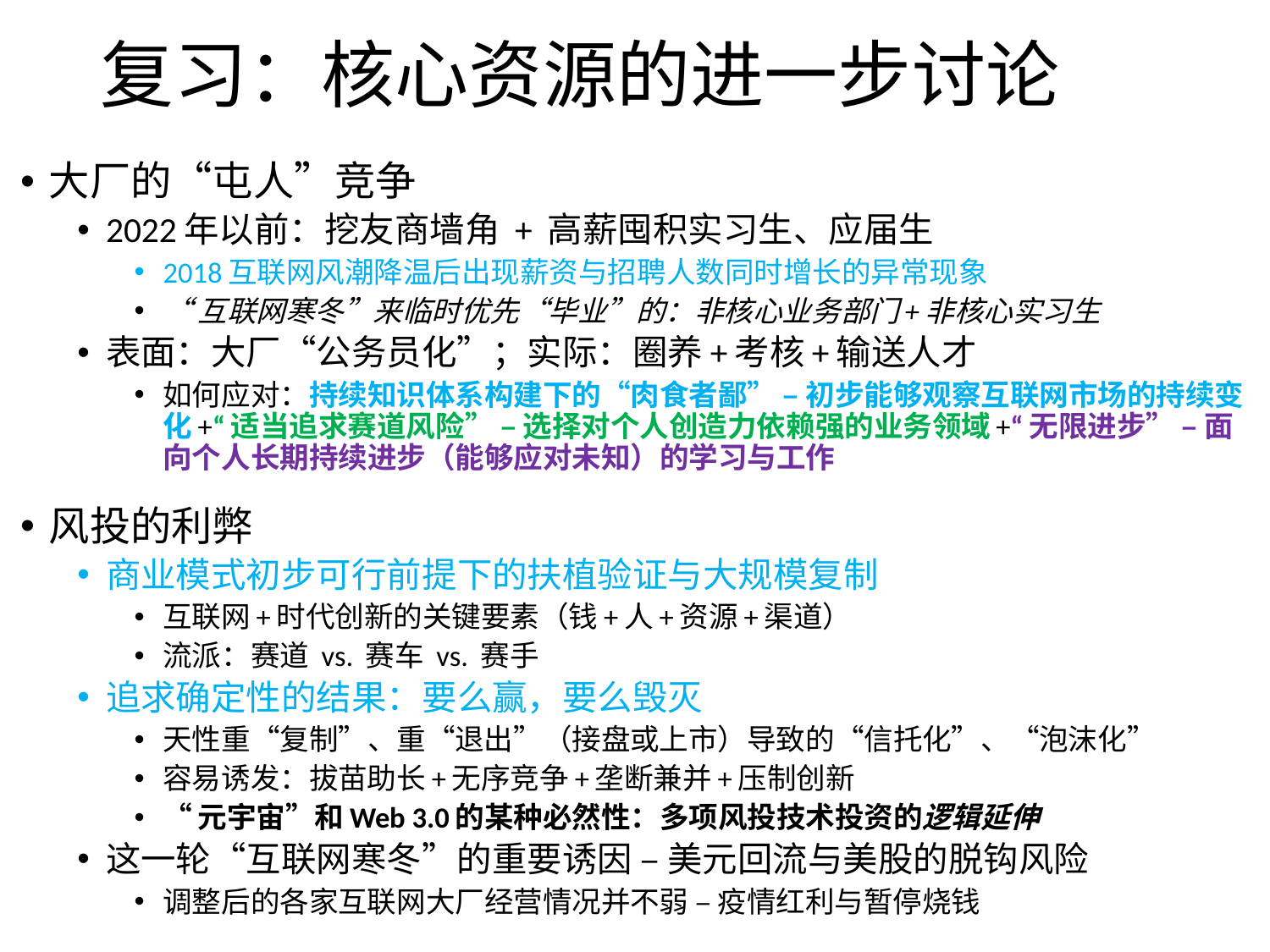

# 复习：核心资源的进一步讨论
大厂的“屯人”竞争
2022年以前：挖友商墙角 + 高薪囤积实习生、应届生
2018互联网风潮降温后出现薪资与招聘人数同时增长的异常现象
“互联网寒冬”来临时优先“毕业”的：非核心业务部门+非核心实习生
表面：大厂“公务员化”；实际：圈养+考核+输送人才
如何应对：持续知识体系构建下的“肉食者鄙” – 初步能够观察互联网市场的持续变化+“适当追求赛道风险” – 选择对个人创造力依赖强的业务领域+“无限进步” – 面向个人长期持续进步（能够应对未知）的学习与工作

风投的利弊
商业模式初步可行前提下的扶植验证与大规模复制
互联网+时代创新的关键要素（钱+人+资源+渠道）
流派：赛道 vs. 赛车 vs. 赛手
追求确定性的结果：要么赢，要么毁灭
天性重“复制”、重“退出”（接盘或上市）导致的“信托化”、“泡沫化”
容易诱发：拔苗助长+无序竞争+垄断兼并+压制创新
“元宇宙”和Web 3.0的某种必然性：多项风投技术投资的逻辑延伸
这一轮“互联网寒冬”的重要诱因 – 美元回流与美股的脱钩风险
调整后的各家互联网大厂经营情况并不弱 – 疫情红利与暂停烧钱